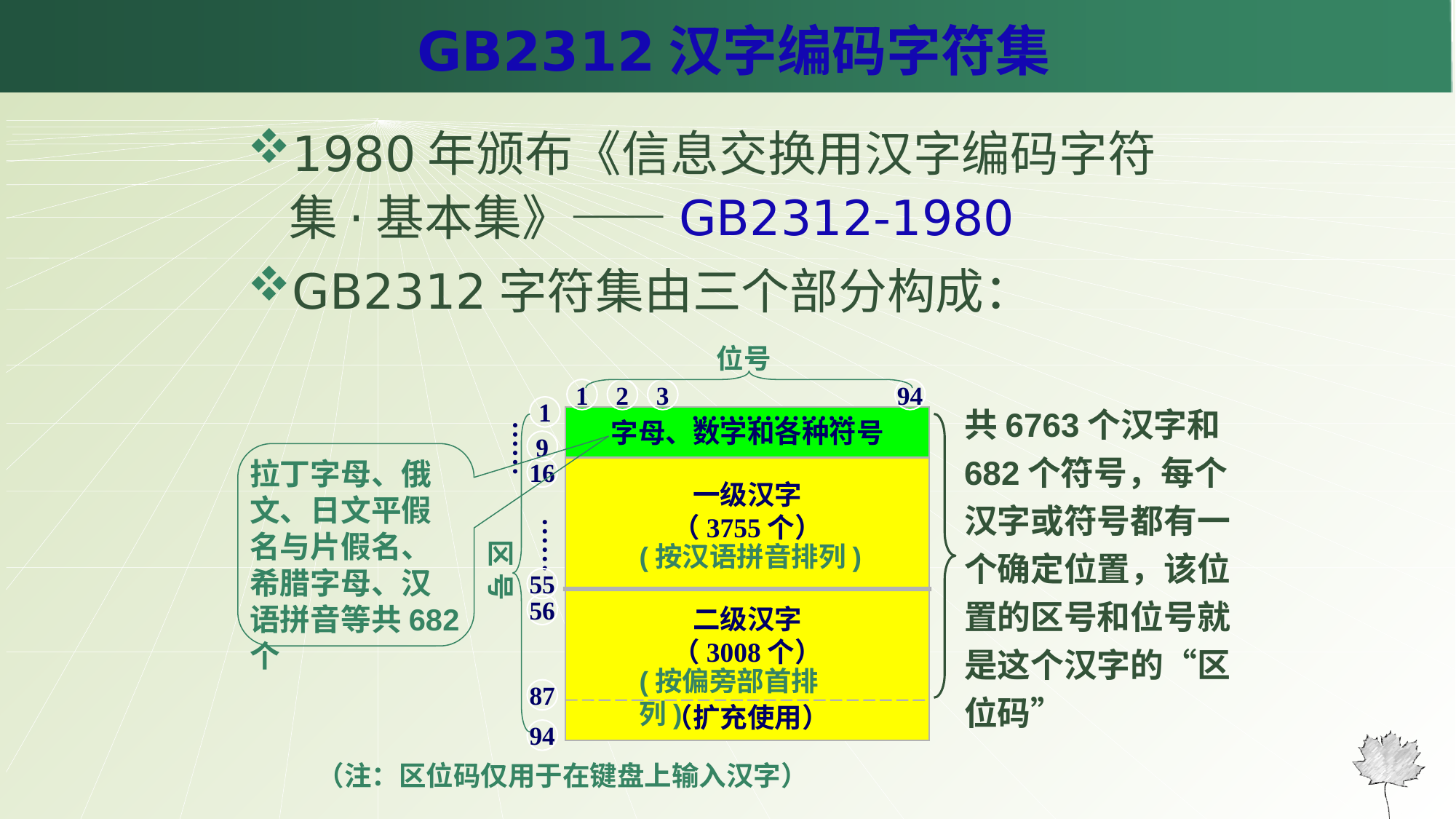

# GB2312汉字编码字符集
1980年颁布《信息交换用汉字编码字符集·基本集》——GB2312-1980
GB2312字符集由三个部分构成：

位号

	 ………………
1
2
3
94
1

              ……         ……
9
16
区 号
55
56
87
94

一级汉字
（3755个）

二级汉字
（3008个）

（扩充使用）
字母、数字和各种符号

(按汉语拼音排列)
(按偏旁部首排列)
共6763个汉字和682个符号，每个汉字或符号都有一个确定位置，该位置的区号和位号就是这个汉字的“区位码”

拉丁字母、俄文、日文平假名与片假名、希腊字母、汉语拼音等共682个
（注：区位码仅用于在键盘上输入汉字）